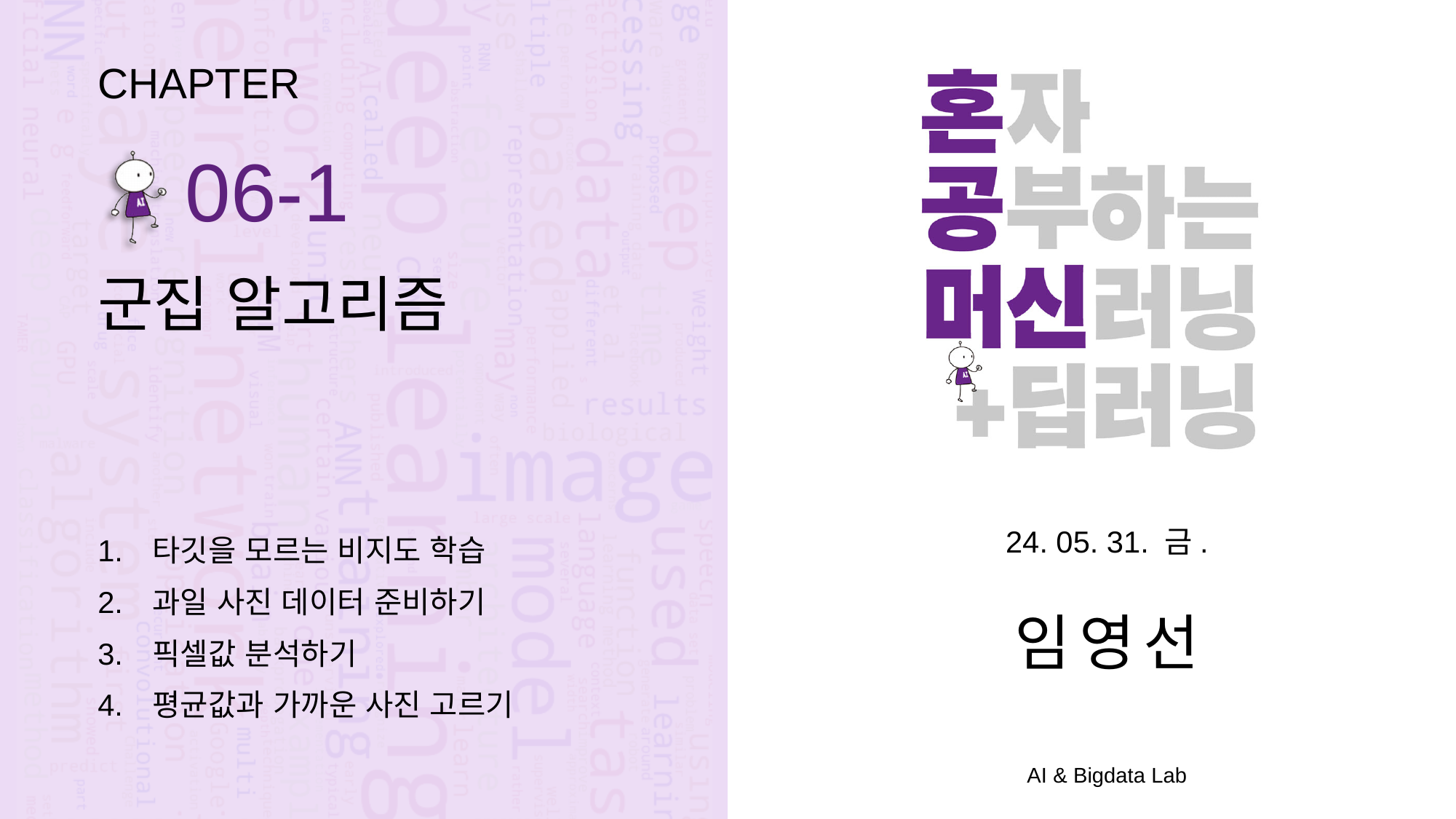

CHAPTER
06-1
군집 알고리즘
24. 05. 31. 금.
타깃을 모르는 비지도 학습
과일 사진 데이터 준비하기
픽셀값 분석하기
평균값과 가까운 사진 고르기
임영선